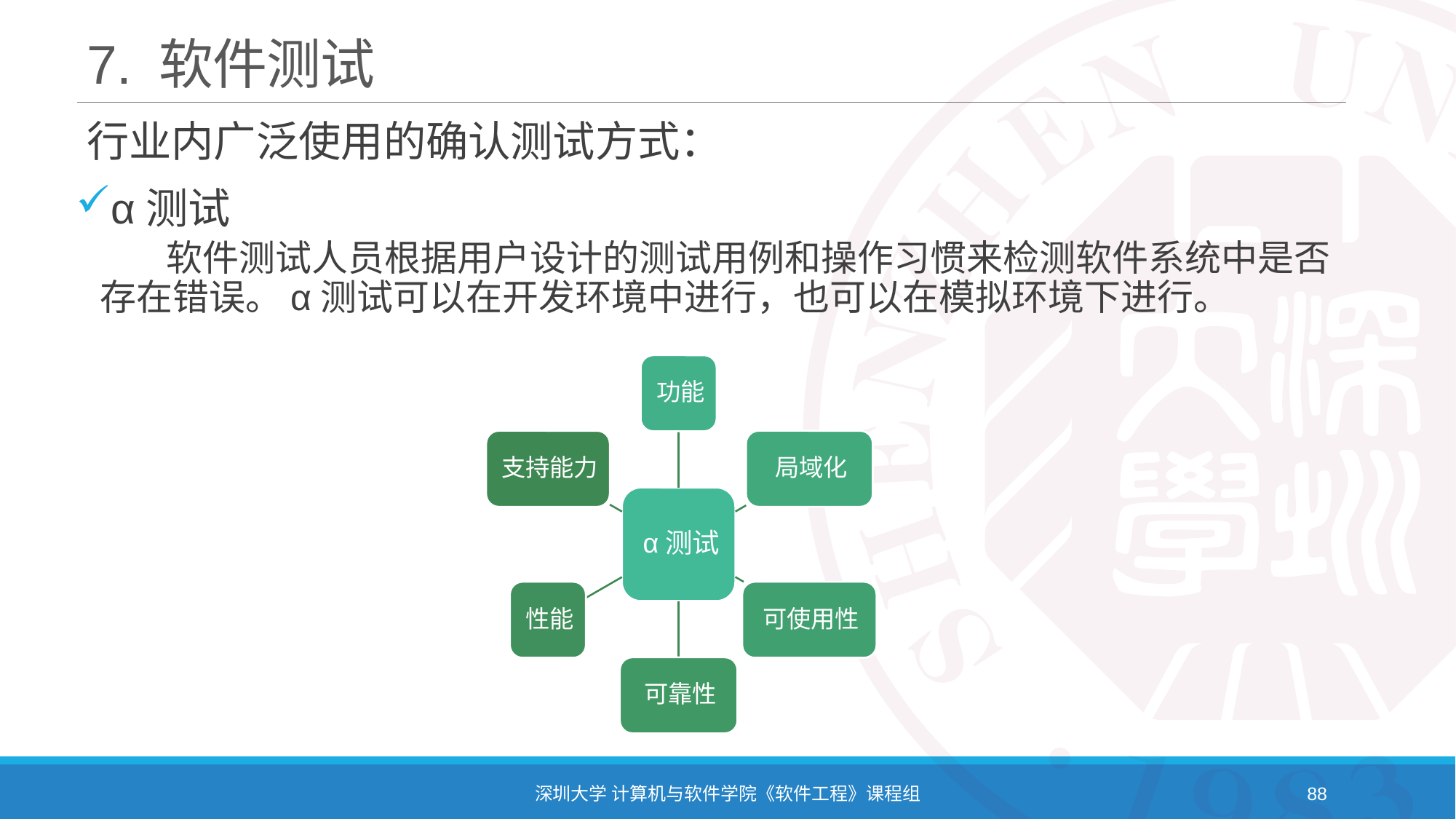

# 7. 软件测试
行业内广泛使用的确认测试方式：
α测试
       软件测试人员根据用户设计的测试用例和操作习惯来检测软件系统中是否存在错误。α测试可以在开发环境中进行，也可以在模拟环境下进行。
α测试
功能
局域化
可使用性
可靠性
性能
支持能力
深圳大学 计算机与软件学院《软件工程》课程组
88